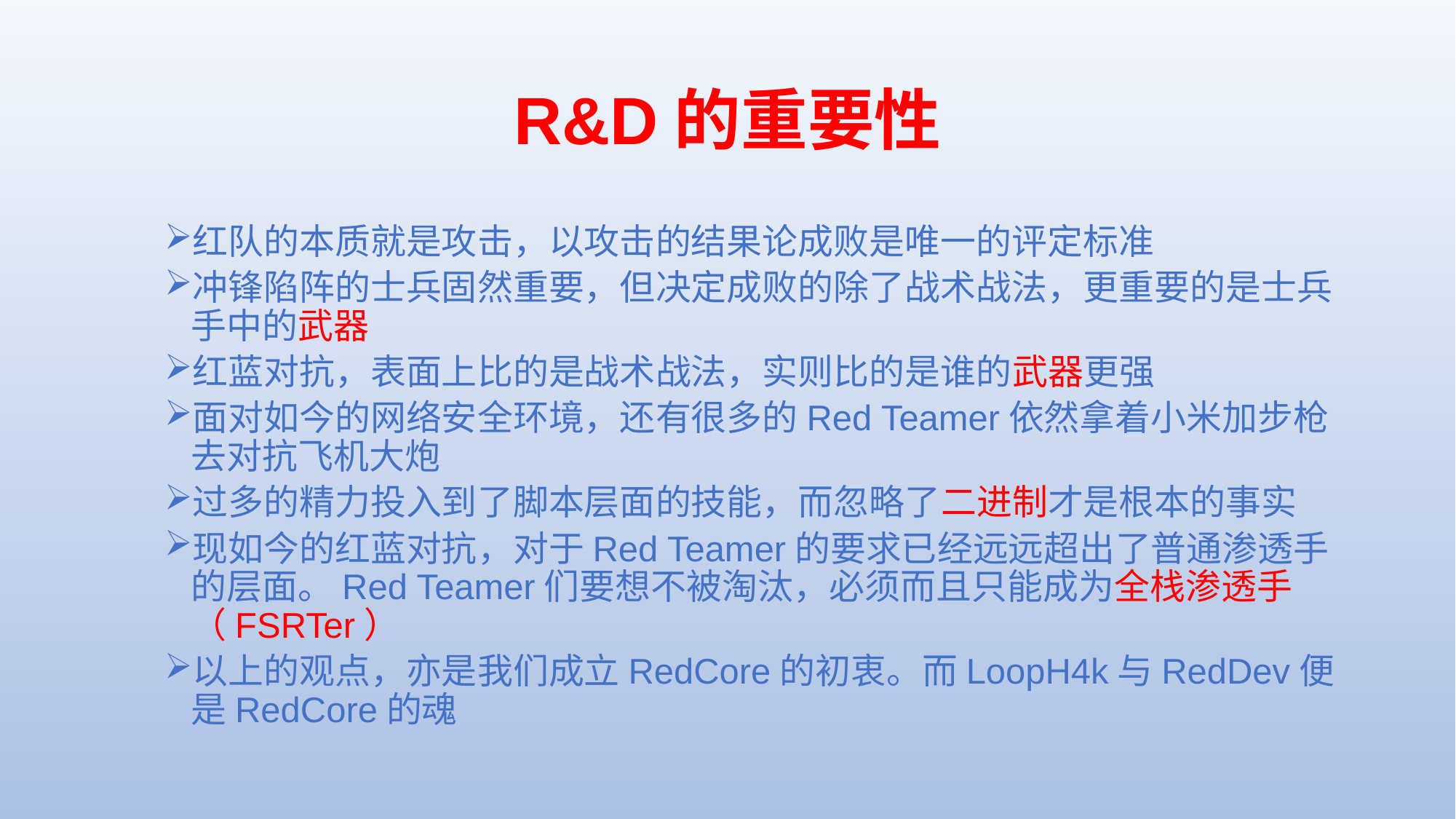

# R&D的重要性
红队的本质就是攻击，以攻击的结果论成败是唯一的评定标准
冲锋陷阵的士兵固然重要，但决定成败的除了战术战法，更重要的是士兵手中的武器
红蓝对抗，表面上比的是战术战法，实则比的是谁的武器更强
面对如今的网络安全环境，还有很多的Red Teamer依然拿着小米加步枪去对抗飞机大炮
过多的精力投入到了脚本层面的技能，而忽略了二进制才是根本的事实
现如今的红蓝对抗，对于Red Teamer的要求已经远远超出了普通渗透手的层面。Red Teamer们要想不被淘汰，必须而且只能成为全栈渗透手（FSRTer）
以上的观点，亦是我们成立RedCore的初衷。而LoopH4k与RedDev便是RedCore的魂